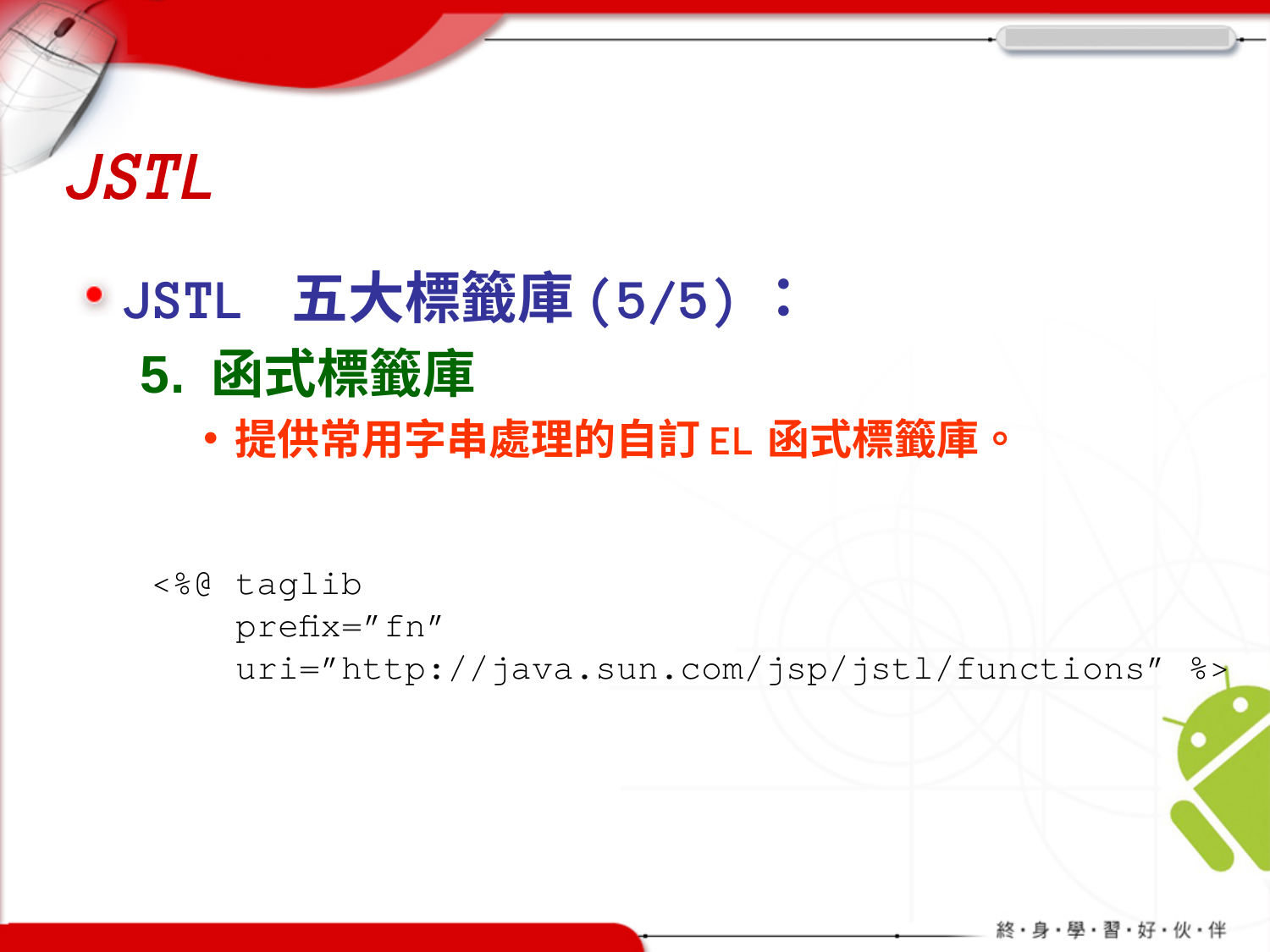

# JSTL
JSTL 五大標籤庫(5/5)：
函式標籤庫
提供常用字串處理的自訂EL函式標籤庫。
<%@ taglib
    prefix=”fn”
    uri=”http://java.sun.com/jsp/jstl/functions” %>